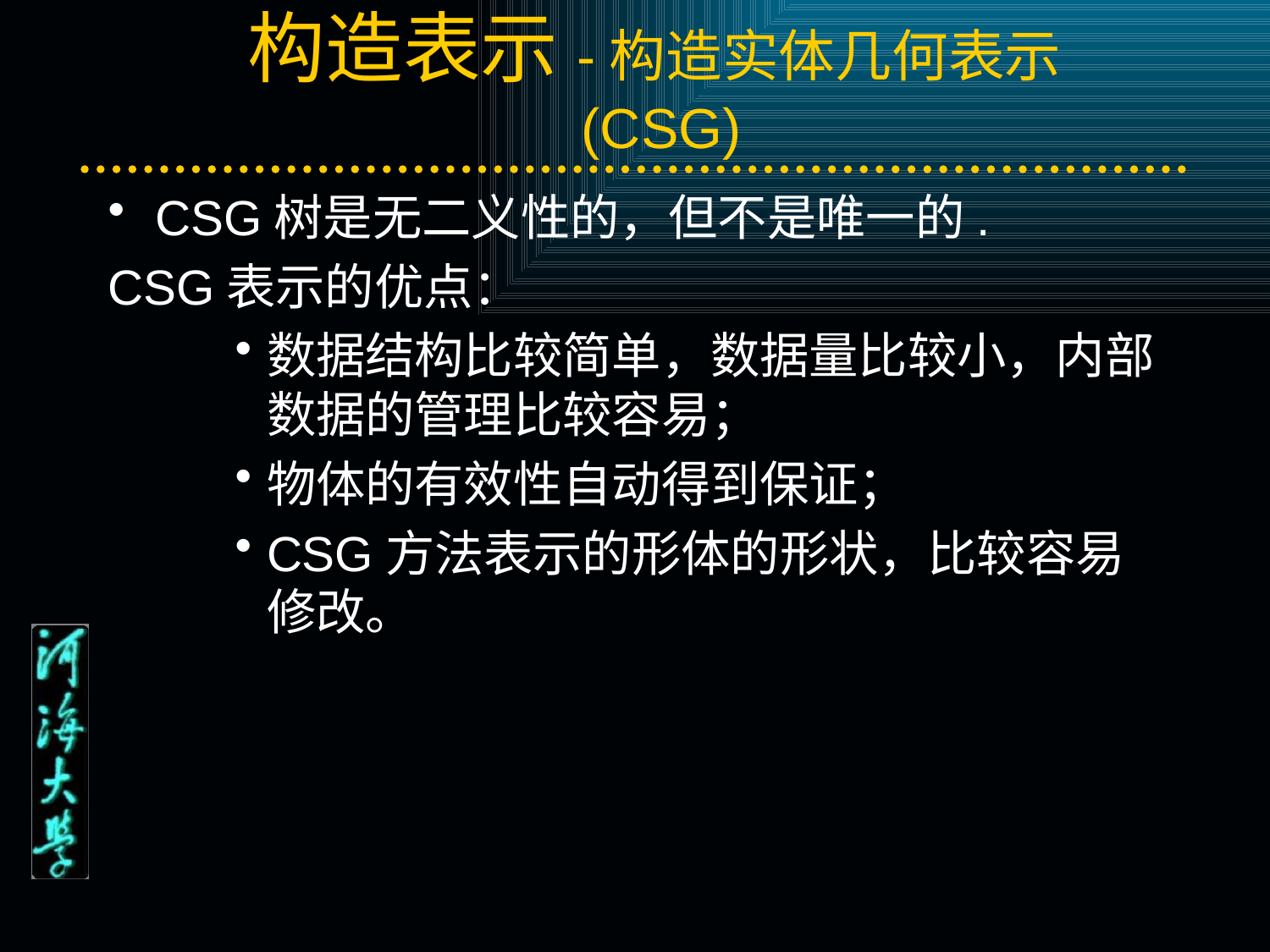

# 构造表示-构造实体几何表示(CSG)
CSG树是无二义性的，但不是唯一的.
CSG表示的优点：
数据结构比较简单，数据量比较小，内部数据的管理比较容易；
物体的有效性自动得到保证；
CSG方法表示的形体的形状，比较容易修改。
53